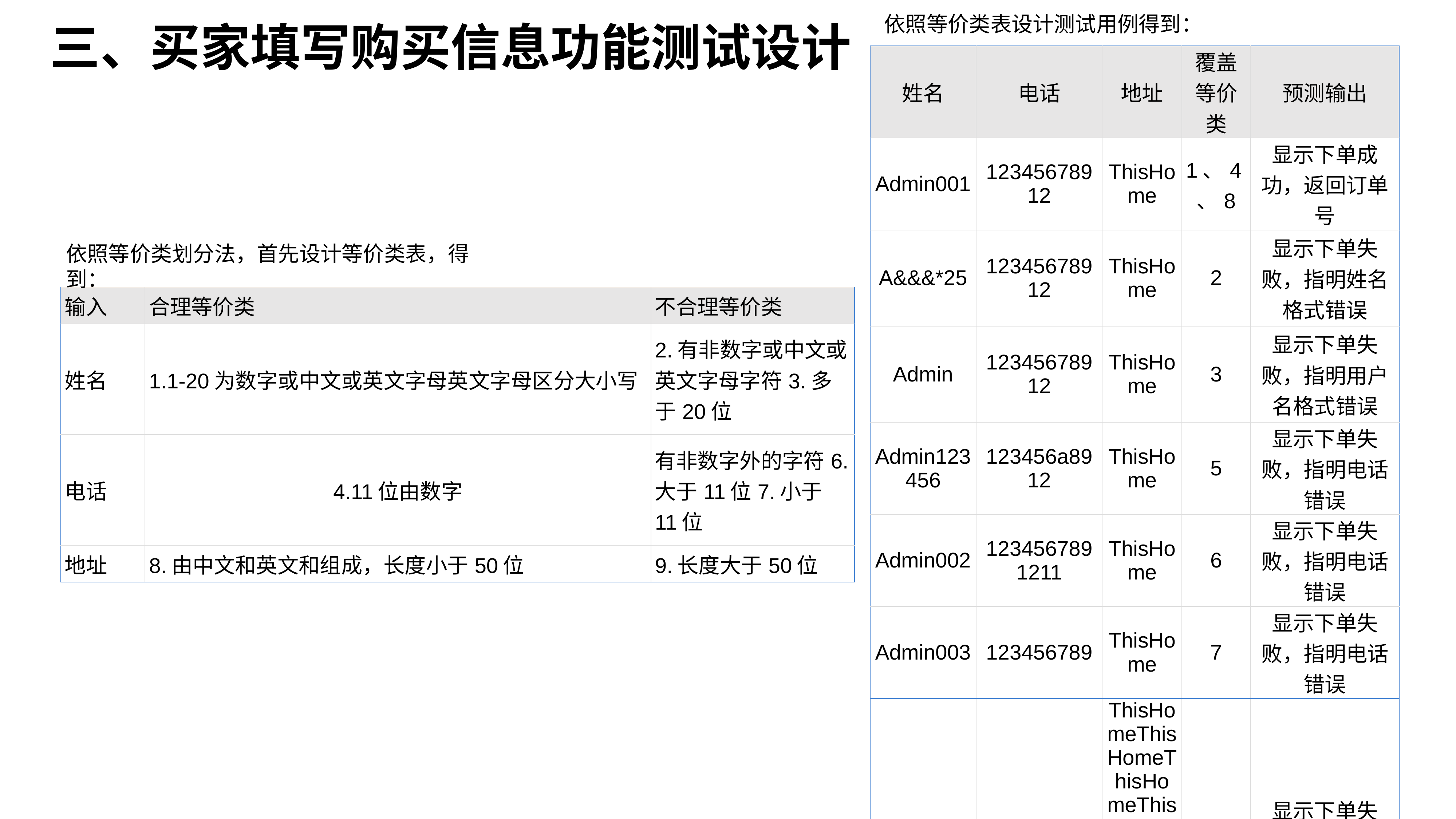

依照等价类表设计测试用例得到：
三、买家填写购买信息功能测试设计
| 姓名 | 电话 | 地址 | 覆盖等价类 | 预测输出 |
| --- | --- | --- | --- | --- |
| Admin001 | 12345678912 | ThisHome | 1、4、8 | 显示下单成功，返回订单号 |
| A&&&\*25 | 12345678912 | ThisHome | 2 | 显示下单失败，指明姓名格式错误 |
| Admin | 12345678912 | ThisHome | 3 | 显示下单失败，指明用户名格式错误 |
| Admin123456 | 123456a8912 | ThisHome | 5 | 显示下单失败，指明电话错误 |
| Admin002 | 1234567891211 | ThisHome | 6 | 显示下单失败，指明电话错误 |
| Admin003 | 123456789 | ThisHome | 7 | 显示下单失败，指明电话错误 |
| Admin004 | 12345678912 | ThisHomeThisHomeThisHomeThisHomeThisHomeThisHomeThisHomeThisHome | 9 | 显示下单失败，指明地址错误 |
依照等价类划分法，首先设计等价类表，得到：
| 输入 | 合理等价类 | 不合理等价类 |
| --- | --- | --- |
| 姓名 | 1.1-20为数字或中文或英文字母英文字母区分大小写 | 2.有非数字或中文或英文字母字符3.多于20位 |
| 电话 | 4.11位由数字 | 有非数字外的字符6.大于11位7.小于11位 |
| 地址 | 8.由中文和英文和组成，长度小于50位 | 9.长度大于50位 |
LEARN MORE